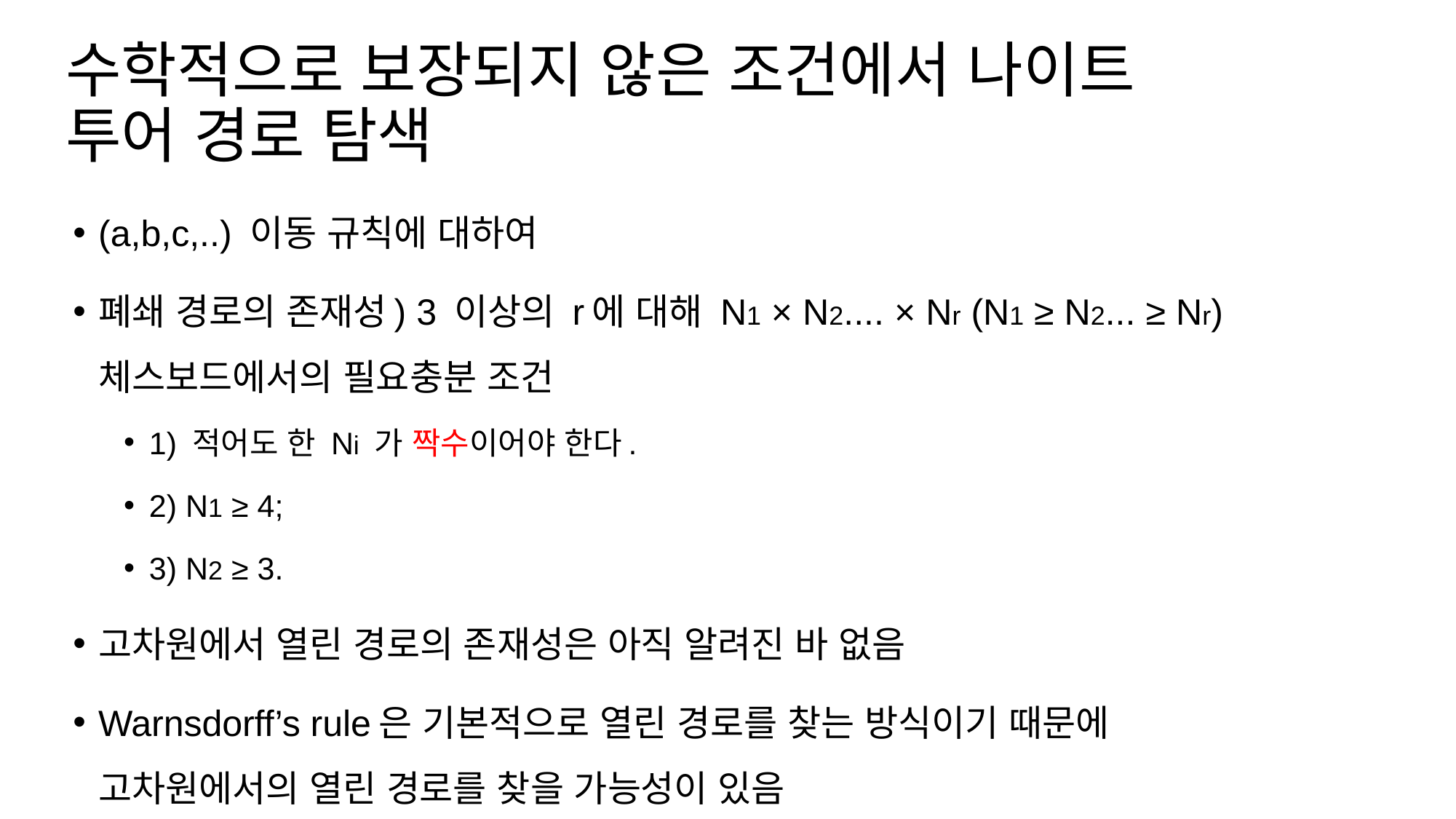

# 수학적으로 보장되지 않은 조건에서 나이트 투어 경로 탐색
(a,b,c,..) 이동 규칙에 대하여
폐쇄 경로의 존재성) 3 이상의 r에 대해 N1 × N2.... × Nr (N1 ≥ N2... ≥ Nr) 체스보드에서의 필요충분 조건
1) 적어도 한 Ni 가 짝수이어야 한다.
2) N1 ≥ 4;
3) N2 ≥ 3.
고차원에서 열린 경로의 존재성은 아직 알려진 바 없음
Warnsdorff’s rule은 기본적으로 열린 경로를 찾는 방식이기 때문에 고차원에서의 열린 경로를 찾을 가능성이 있음